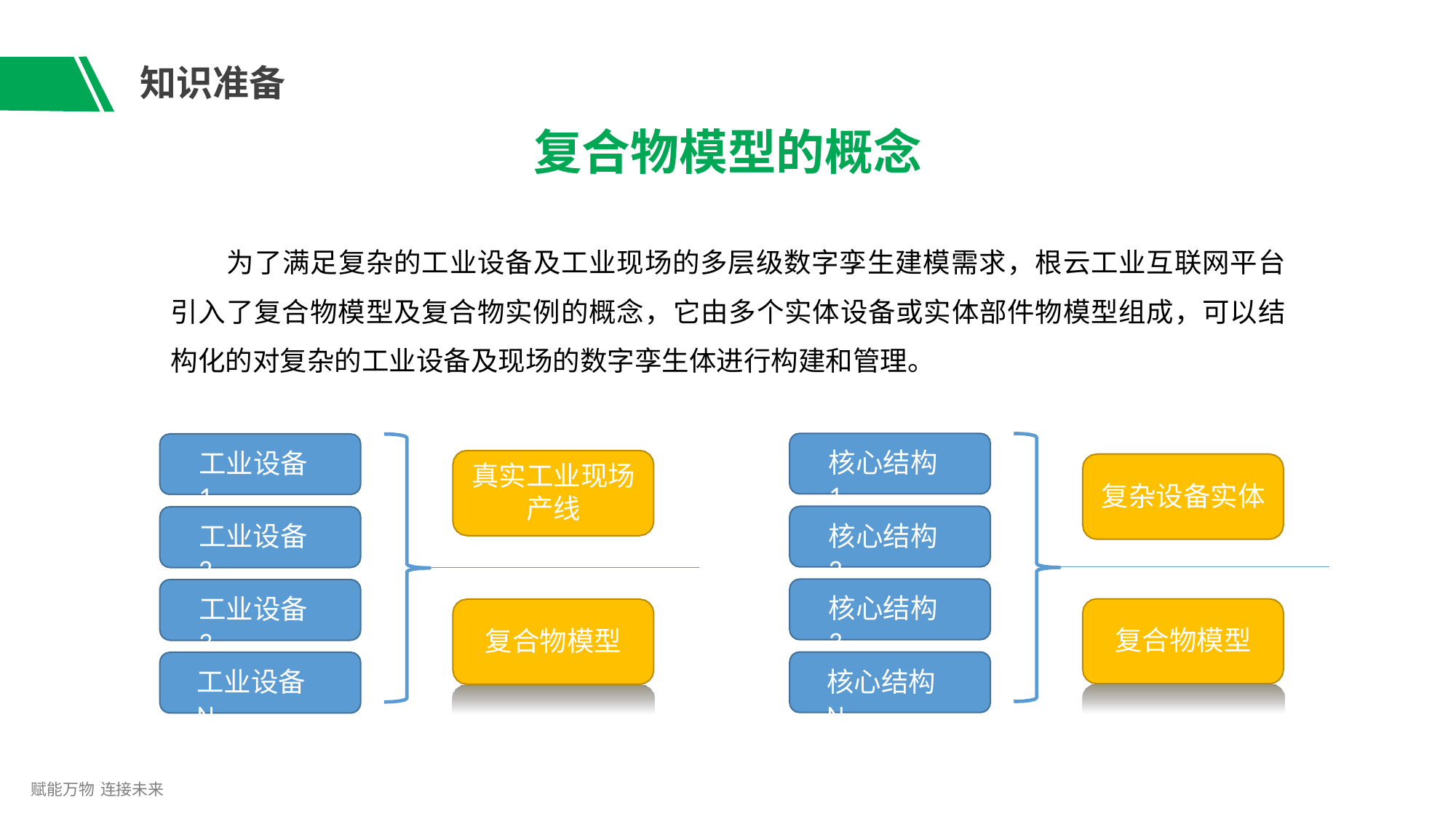

# 知识准备
复合物模型的概念
为了满足复杂的工业设备及工业现场的多层级数字孪生建模需求，根云工业互联网平台 引入了复合物模型及复合物实例的概念，它由多个实体设备或实体部件物模型组成，可以结 构化的对复杂的工业设备及现场的数字孪生体进行构建和管理。

核心结构1
工业设备1

真实工业现场
产线
复杂设备实体

核心结构2
工业设备2

核心结构3
工业设备3

复合物模型
复合物模型

核心结构N
工业设备N

赋能万物 连接未来